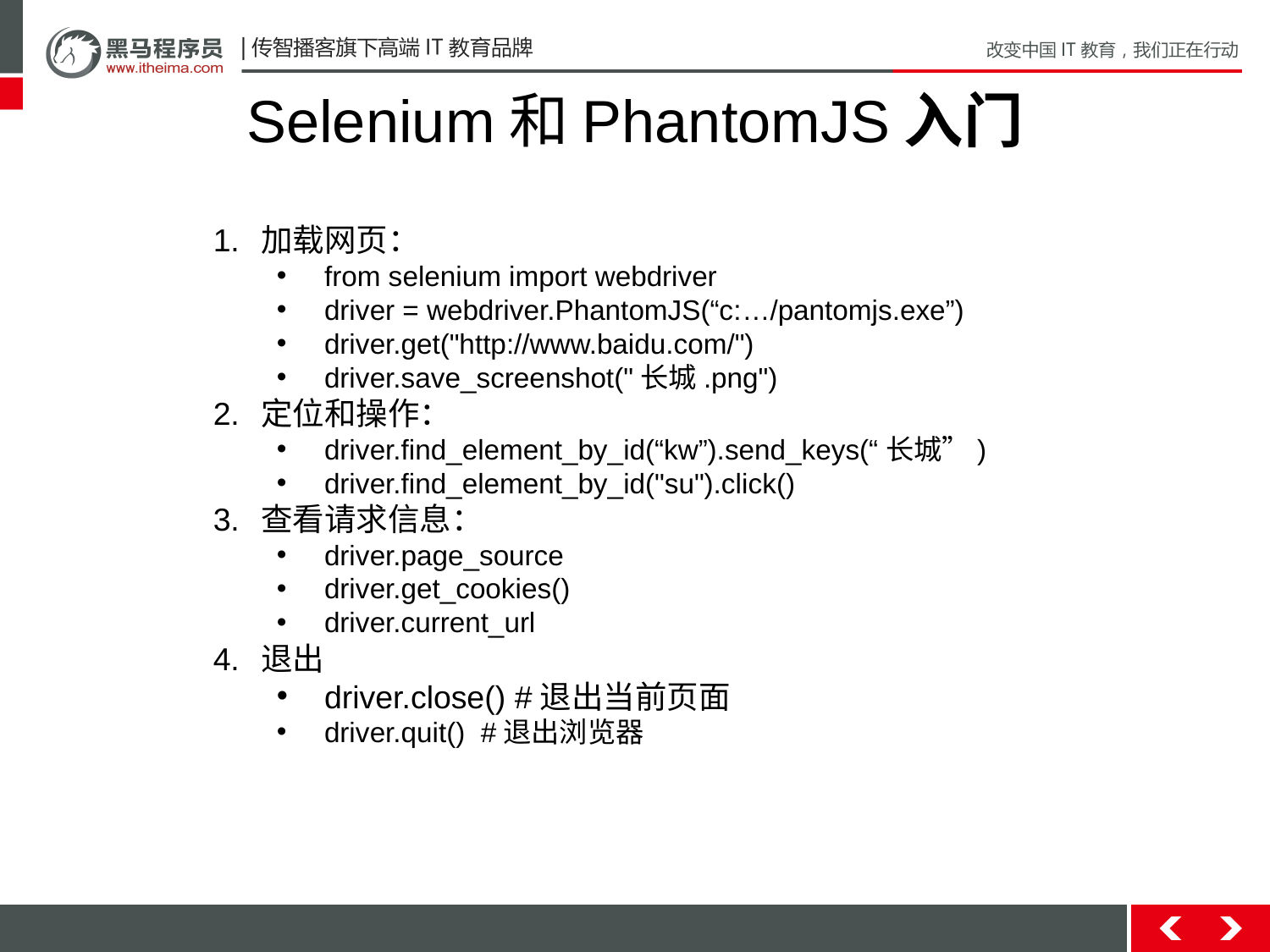

# Selenium和PhantomJS入门
加载网页：
from selenium import webdriver
driver = webdriver.PhantomJS(“c:…/pantomjs.exe”)
driver.get("http://www.baidu.com/")
driver.save_screenshot("长城.png")
定位和操作：
driver.find_element_by_id(“kw”).send_keys(“长城”)
driver.find_element_by_id("su").click()
查看请求信息：
driver.page_source
driver.get_cookies()
driver.current_url
退出
driver.close() #退出当前页面
driver.quit()  #退出浏览器